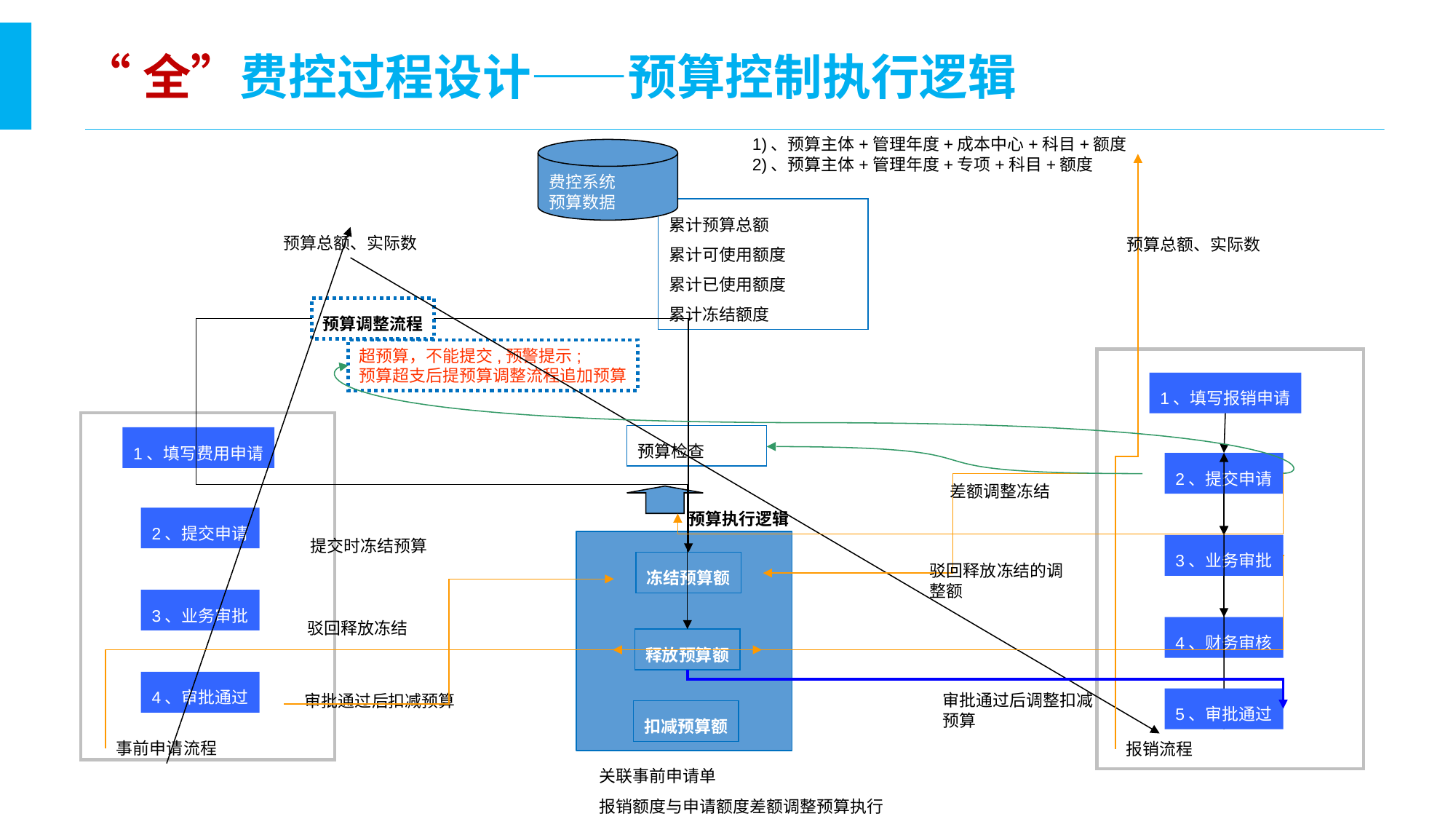

“全”费控过程设计——预算控制执行逻辑
1)、预算主体+管理年度+成本中心+科目+额度
2)、预算主体+管理年度+专项+科目+额度

费控系统
预算数据
累计预算总额
累计可使用额度
累计已使用额度
累计冻结额度
预算总额、实际数
预算总额、实际数
预算调整流程
超预算，不能提交,预警提示;
预算超支后提预算调整流程追加预算

1、填写报销申请

预算检查
1、填写费用申请
2、提交申请
差额调整冻结

预算执行逻辑
2、提交申请
提交时冻结预算

3、业务审批
冻结预算额
驳回释放冻结的调整额
3、业务审批
驳回释放冻结
4、财务审核
释放预算额
4、审批通过
审批通过后调整扣减预算
审批通过后扣减预算
5、审批通过
扣减预算额
事前申请流程
报销流程
关联事前申请单
报销额度与申请额度差额调整预算执行